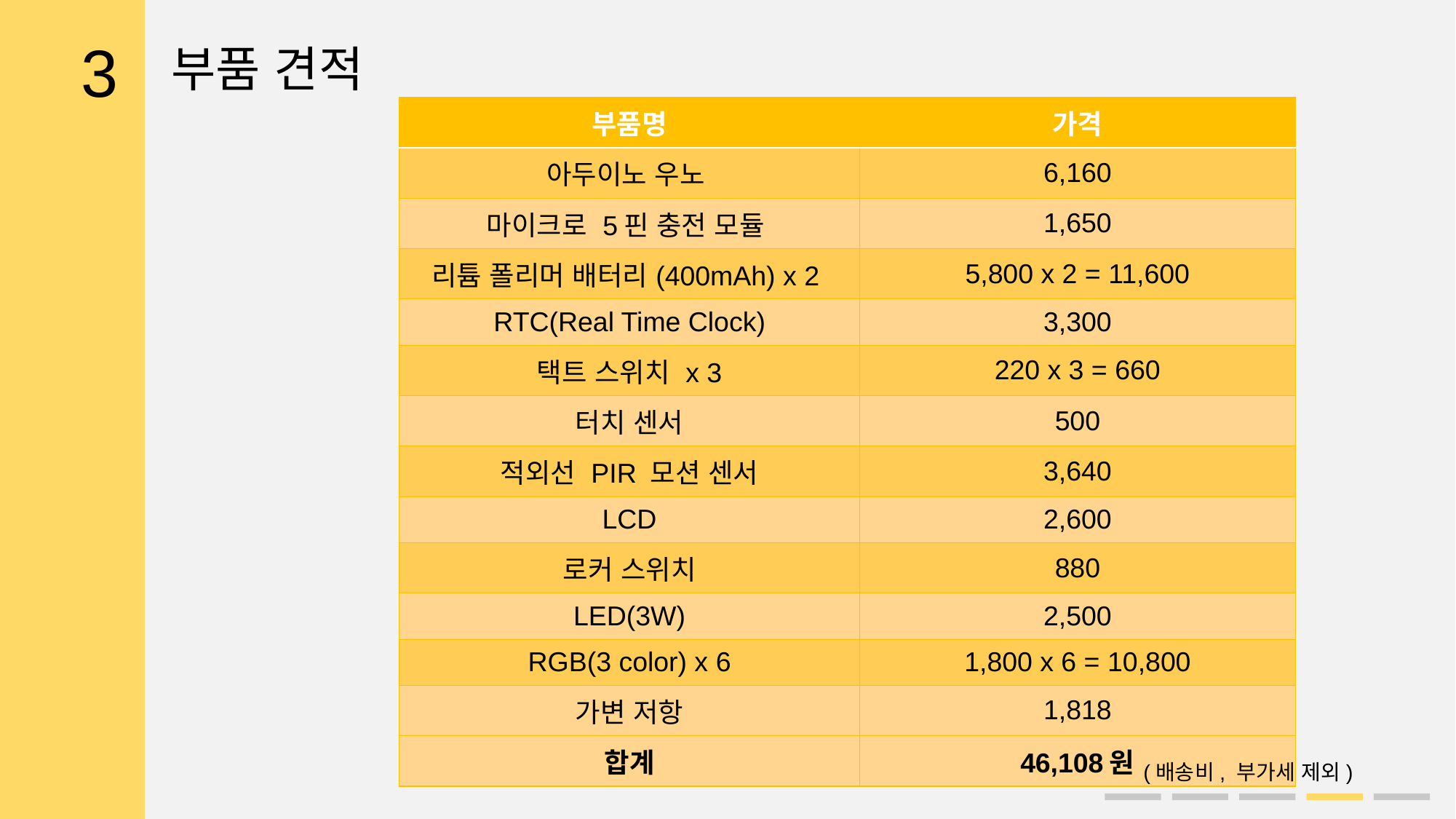

3
부품 견적
| 부품명 | 가격 |
| --- | --- |
| 아두이노 우노 | 6,160 |
| 마이크로 5핀 충전 모듈 | 1,650 |
| 리튬 폴리머 배터리(400mAh) x 2 | 5,800 x 2 = 11,600 |
| RTC(Real Time Clock) | 3,300 |
| 택트 스위치 x 3 | 220 x 3 = 660 |
| 터치 센서 | 500 |
| 적외선 PIR 모션 센서 | 3,640 |
| LCD | 2,600 |
| 로커 스위치 | 880 |
| LED(3W) | 2,500 |
| RGB(3 color) x 6 | 1,800 x 6 = 10,800 |
| 가변 저항 | 1,818 |
| 합계 | 46,108원 |
(배송비, 부가세 제외)